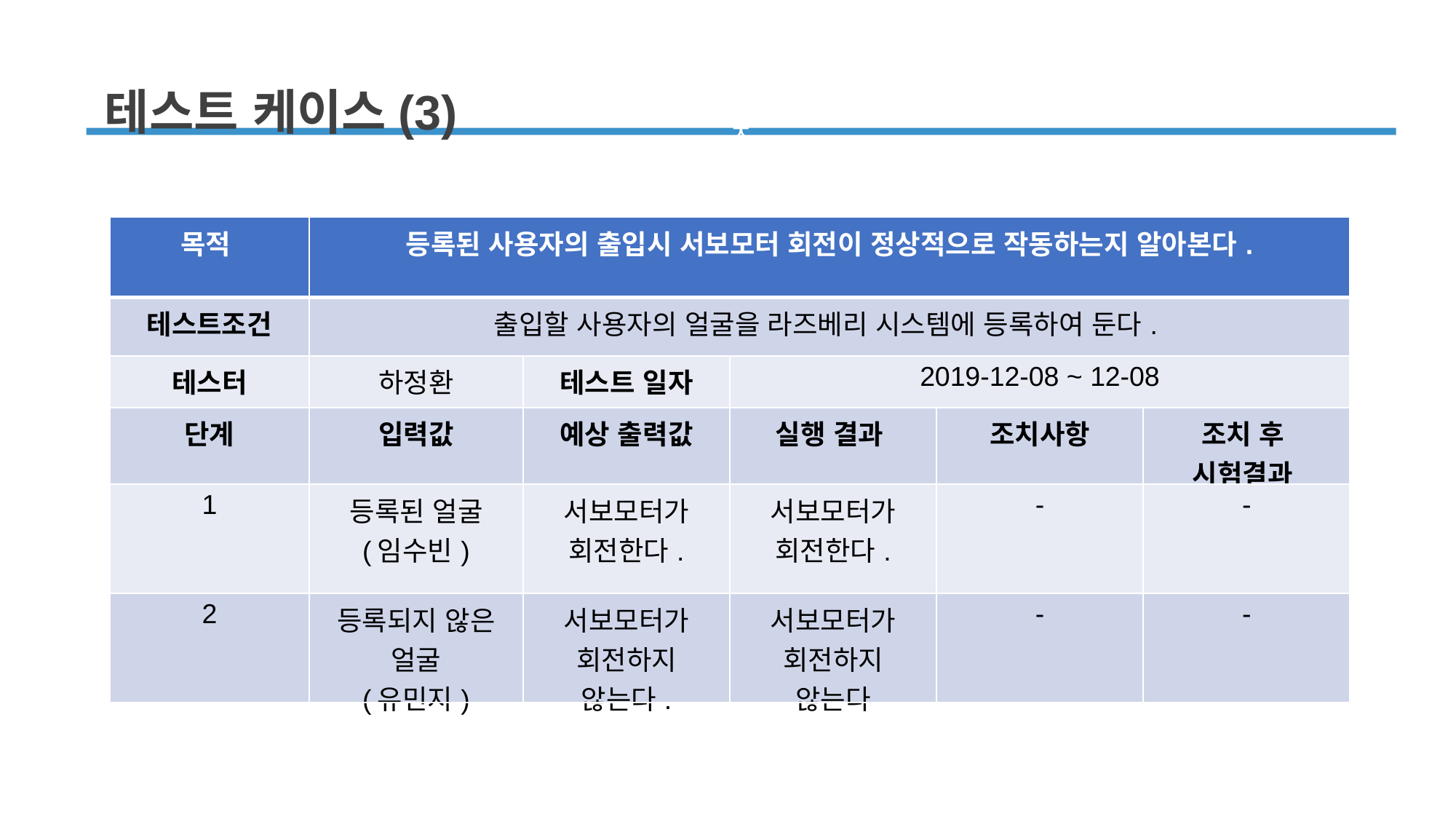

테스트 케이스(3)
ㅊ
| 목적 | 등록된 사용자의 출입시 서보모터 회전이 정상적으로 작동하는지 알아본다. |  |  |  |  |
| --- | --- | --- | --- | --- | --- |
| 테스트조건 | 출입할 사용자의 얼굴을 라즈베리 시스템에 등록하여 둔다. |  |  |  |  |
| 테스터 | 하정환 | 테스트 일자 | 2019-12-08 ~ 12-08 |  |  |
| 단계 | 입력값 | 예상 출력값 | 실행 결과 | 조치사항 | 조치 후 시험결과 |
| 1 | 등록된 얼굴 (임수빈) | 서보모터가 회전한다. | 서보모터가 회전한다. | - | - |
| 2 | 등록되지 않은 얼굴 (유민지) | 서보모터가 회전하지 않는다. | 서보모터가 회전하지 않는다 | - | - |